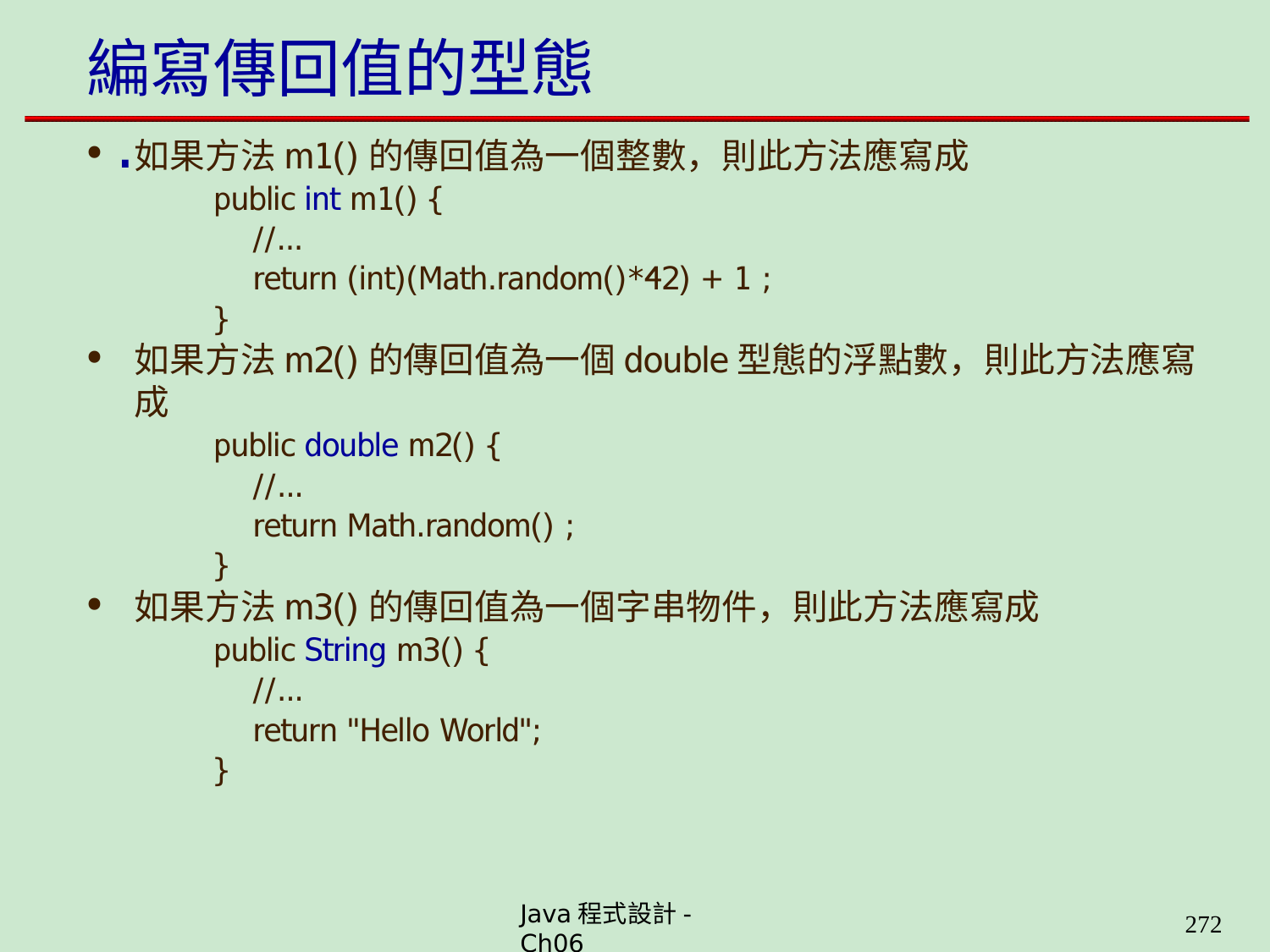

# 編寫傳回值的型態 .
如果方法m1()的傳回值為一個整數，則此方法應寫成
public int m1() {
//…
return (int)(Math.random()*42) + 1 ;
}
如果方法m2()的傳回值為一個double型態的浮點數，則此方法應寫成
public double m2() {
//…
return Math.random() ;
}
如果方法m3()的傳回值為一個字串物件，則此方法應寫成
public String m3() {
//…
return "Hello World";
}
Java程式設計-Ch06
272